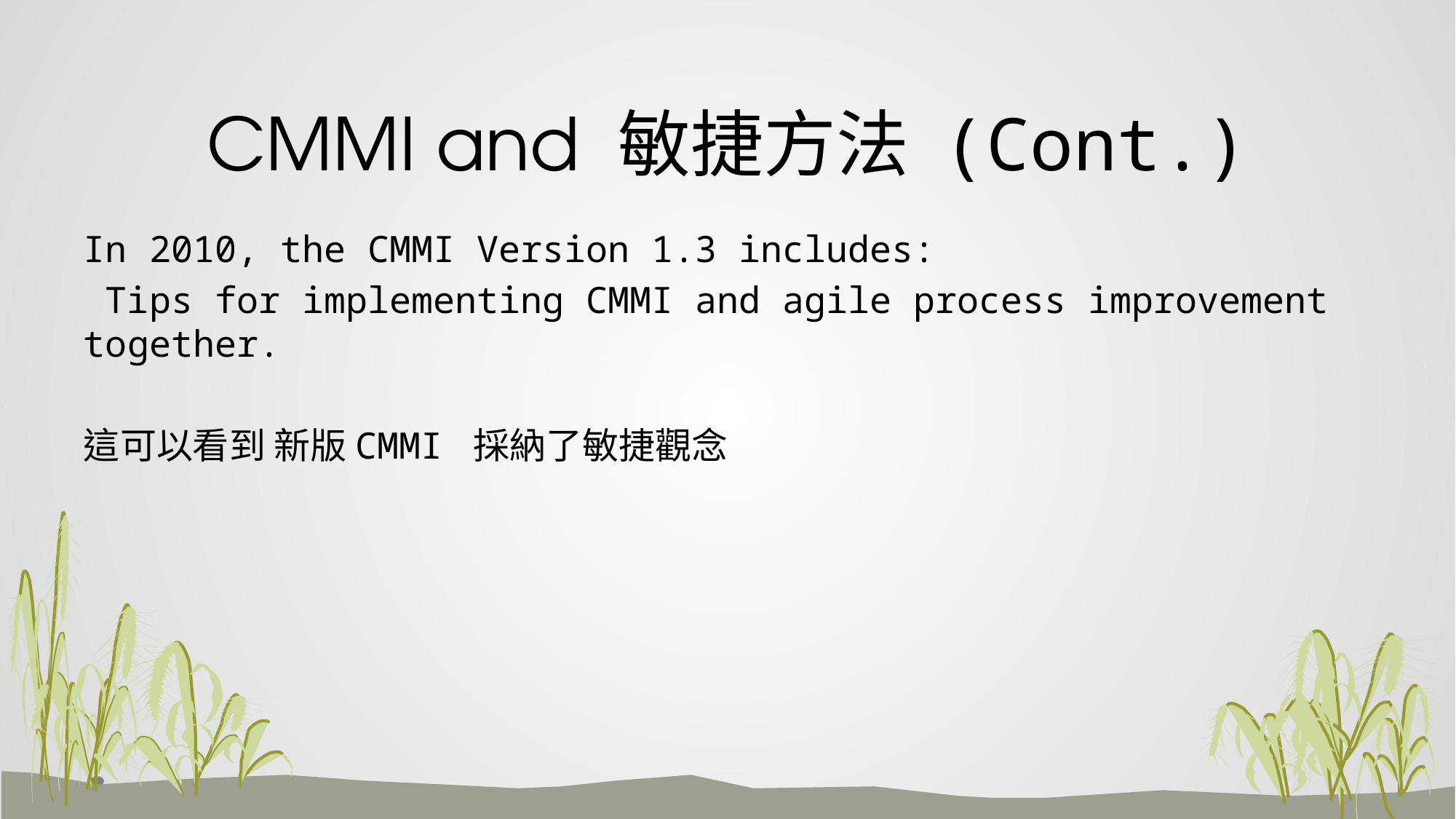

# CMMI and 敏捷方法 (Cont.)
In 2010, the CMMI Version 1.3 includes:
 Tips for implementing CMMI and agile process improvement together.

這可以看到 新版CMMI 採納了敏捷觀念